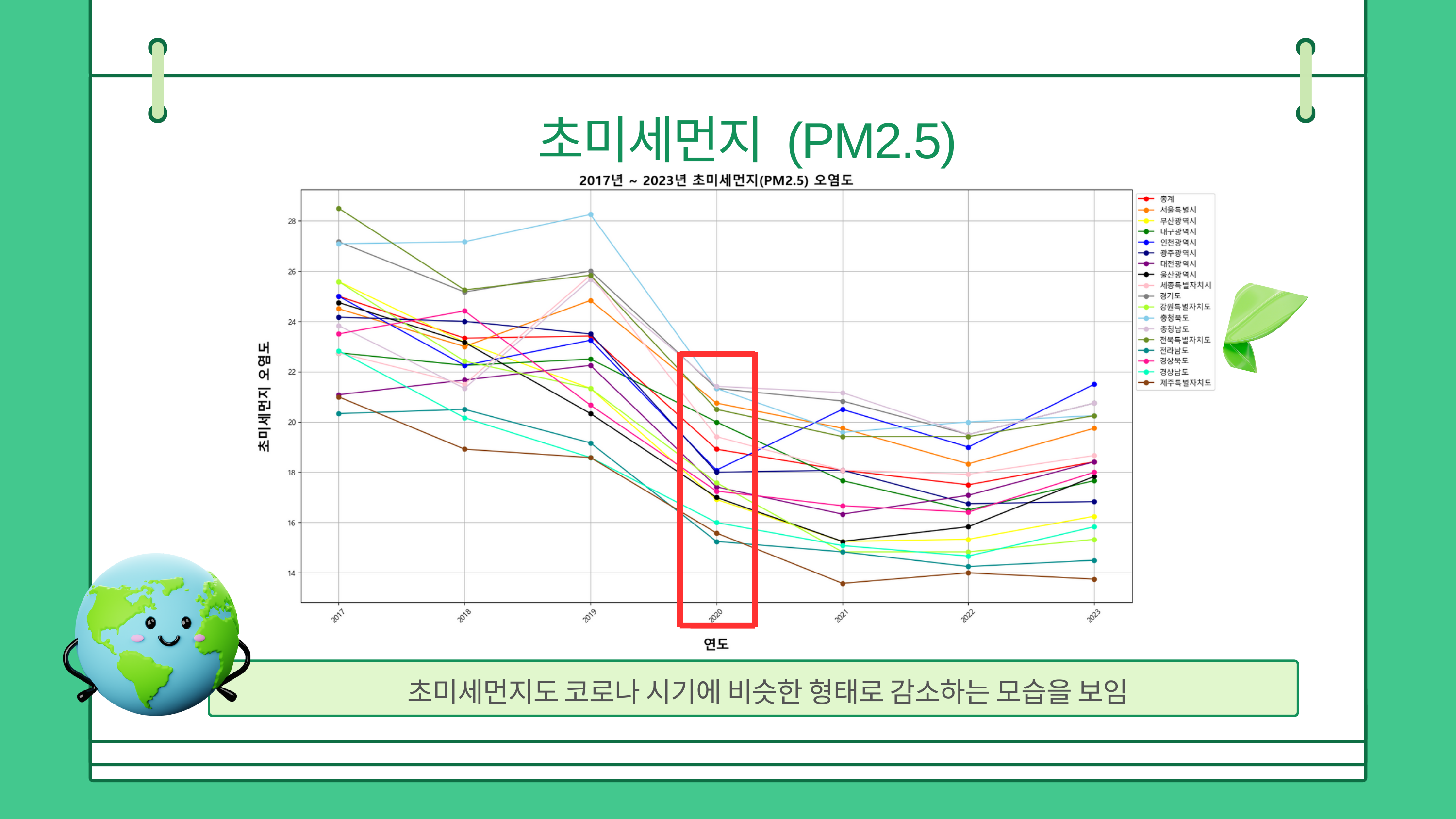

초미세먼지 (PM2.5)

초미세먼지도 코로나 시기에 비슷한 형태로 감소하는 모습을 보임